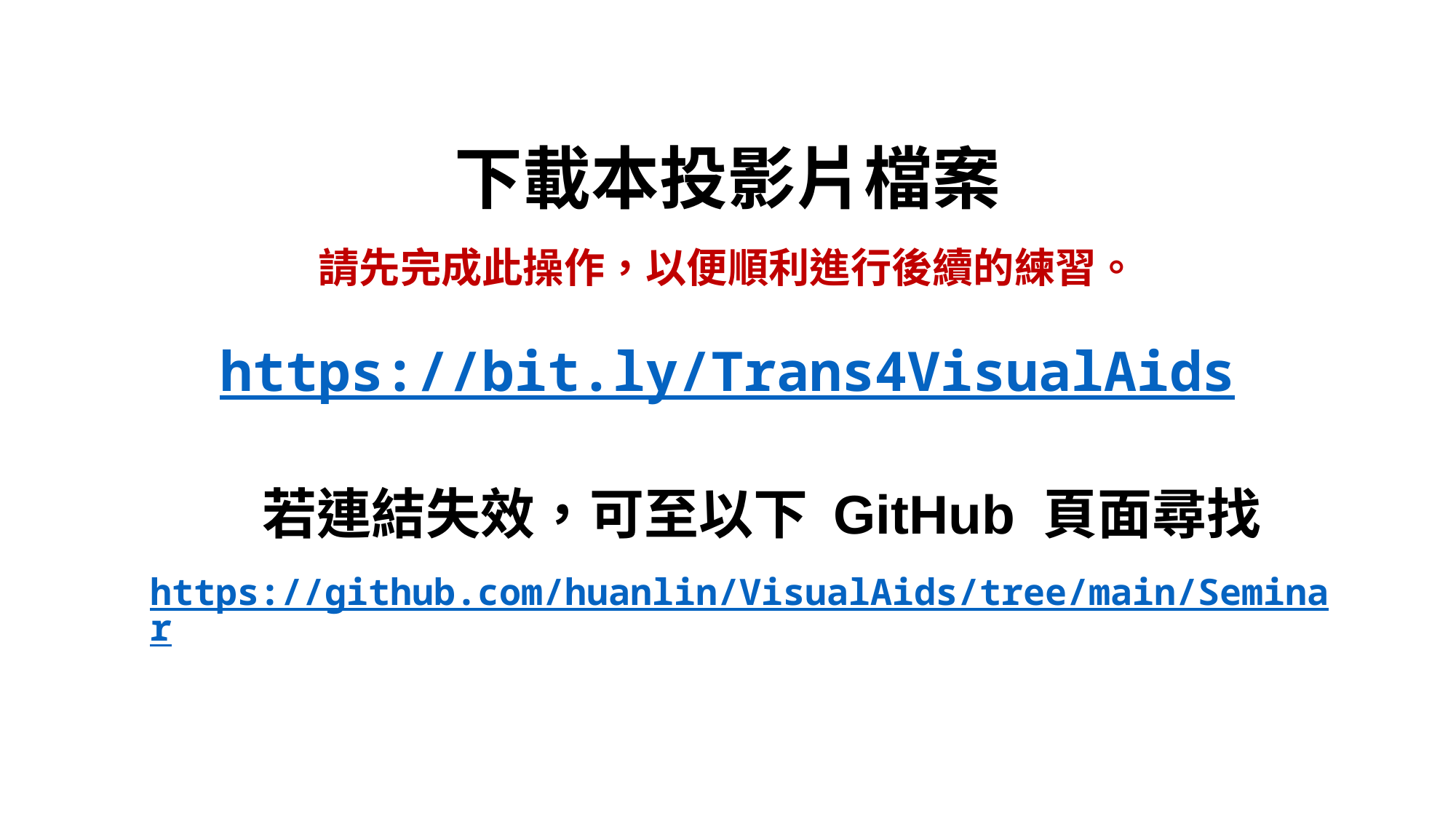

# 下載本投影片檔案 請先完成此操作，以便順利進行後續的練習。
https://bit.ly/Trans4VisualAids
若連結失效，可至以下 GitHub 頁面尋找
https://github.com/huanlin/VisualAids/tree/main/Seminar